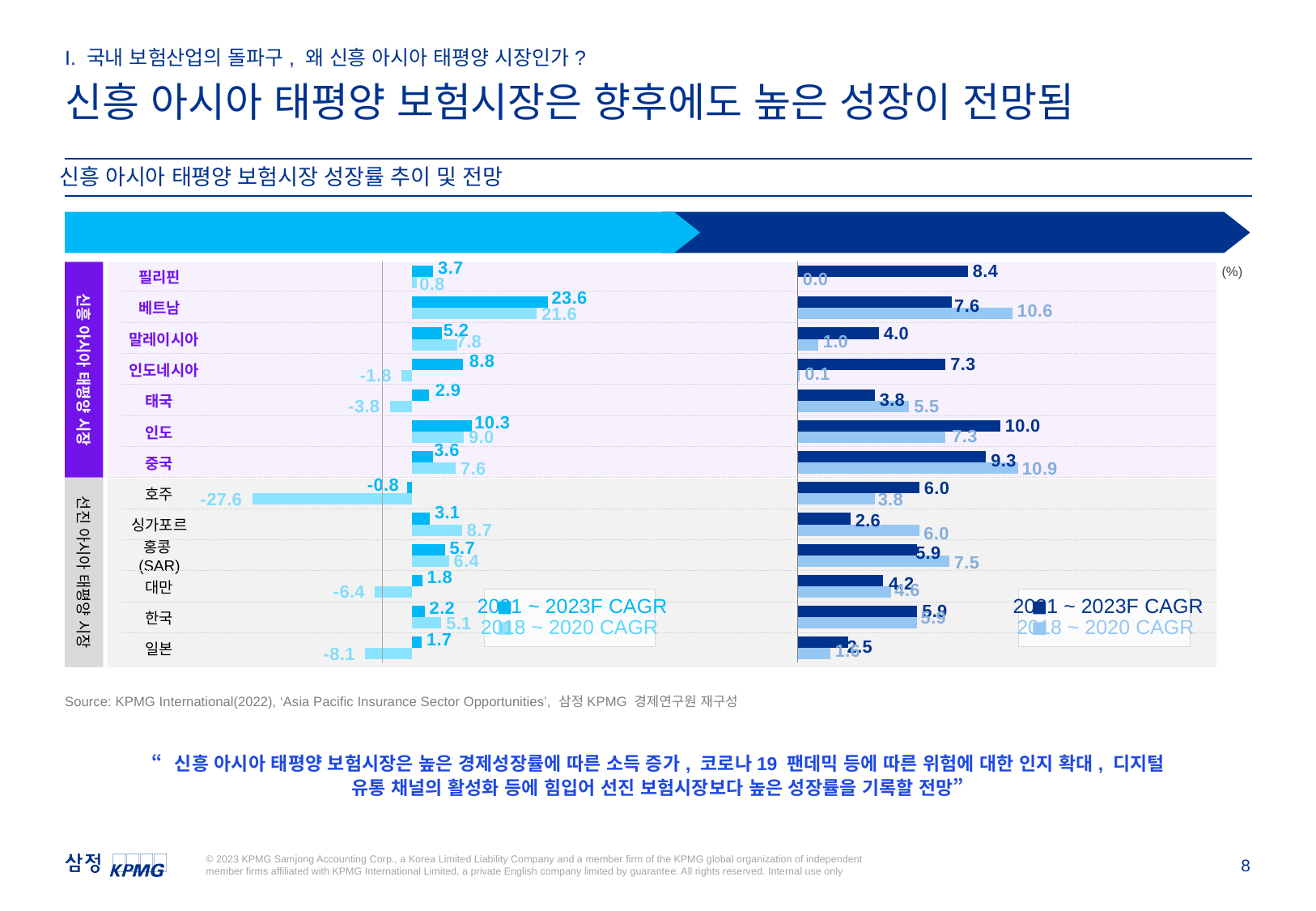

I. 국내 보험산업의 돌파구, 왜 신흥 아시아 태평양 시장인가?
신흥 아시아 태평양 보험시장은 향후에도 높은 성장이 전망됨
신흥 아시아 태평양 보험시장 성장률 추이 및 전망
생명보험 성장률
손해보험 성장률

### Chart

| Category | 2018~2020A CAGR | 2021~2023F CAGR2 |
|---|---|---|
| 일본 | -8.1 | 1.7000000000000002 |
| 한국 | 5.1 | 2.2 |
| 대만 | -6.4 | 1.7999999999999998 |
| 홍콩(SAR) | 6.4 | 5.7 |
| 싱가포르 | 8.7 | 3.1 |
| 호주 | -27.6 | -0.8 |
| 중국 | 7.6 | 3.5999999999999996 |
| 인도 | 9.0 | 10.299999999999999 |
| 태국 | -3.8 | 2.9000000000000004 |
| 인도네시아 | -1.7999999999999998 | 8.799999999999999 |
| 말레이시아 | 7.8 | 5.2 |
| 베트남 | 21.6 | 23.599999999999998 |
| 필리핀 | 0.8 | 3.6999999999999997 |

### Chart

| Category | 2021~2023F CAGR | 2018~2020A CAGR |
|---|---|---|
| 필리핀 | 8.4 | 0.0 |
| 베트남 | 7.6 | 10.6 |
| 말레이시아 | 4.0 | 1.0 |
| 인도네시아 | 7.3 | 0.1 |
| 태국 | 3.8 | 5.5 |
| 인도 | 10.0 | 7.3 |
| 중국 | 9.3 | 10.9 |
| 호주 | 6.0 | 3.8 |
| 싱가포르 | 2.6 | 6.0 |
| 홍콩(SAR) | 5.8999999999999995 | 7.5 |
| 대만 | 4.2 | 4.6 |
| 한국 | 5.8999999999999995 | 5.8999999999999995 |
| 일본 | 2.5 | 1.6 |
신흥 아시아 태평양 시장

(%)
필리핀
베트남
말레이시아
인도네시아
태국
인도
중국
선진 아시아 태평양 시장

호주
싱가포르
홍콩(SAR)
대만

2021 ~ 2023F CAGR
2021 ~ 2023F CAGR
한국
2018 ~ 2020 CAGR
2018 ~ 2020 CAGR
일본
Source: KPMG International(2022), ‘Asia Pacific Insurance Sector Opportunities’, 삼정KPMG 경제연구원 재구성
“신흥 아시아 태평양 보험시장은 높은 경제성장률에 따른 소득 증가, 코로나19 팬데믹 등에 따른 위험에 대한 인지 확대, 디지털 유통 채널의 활성화 등에 힘입어 선진 보험시장보다 높은 성장률을 기록할 전망”